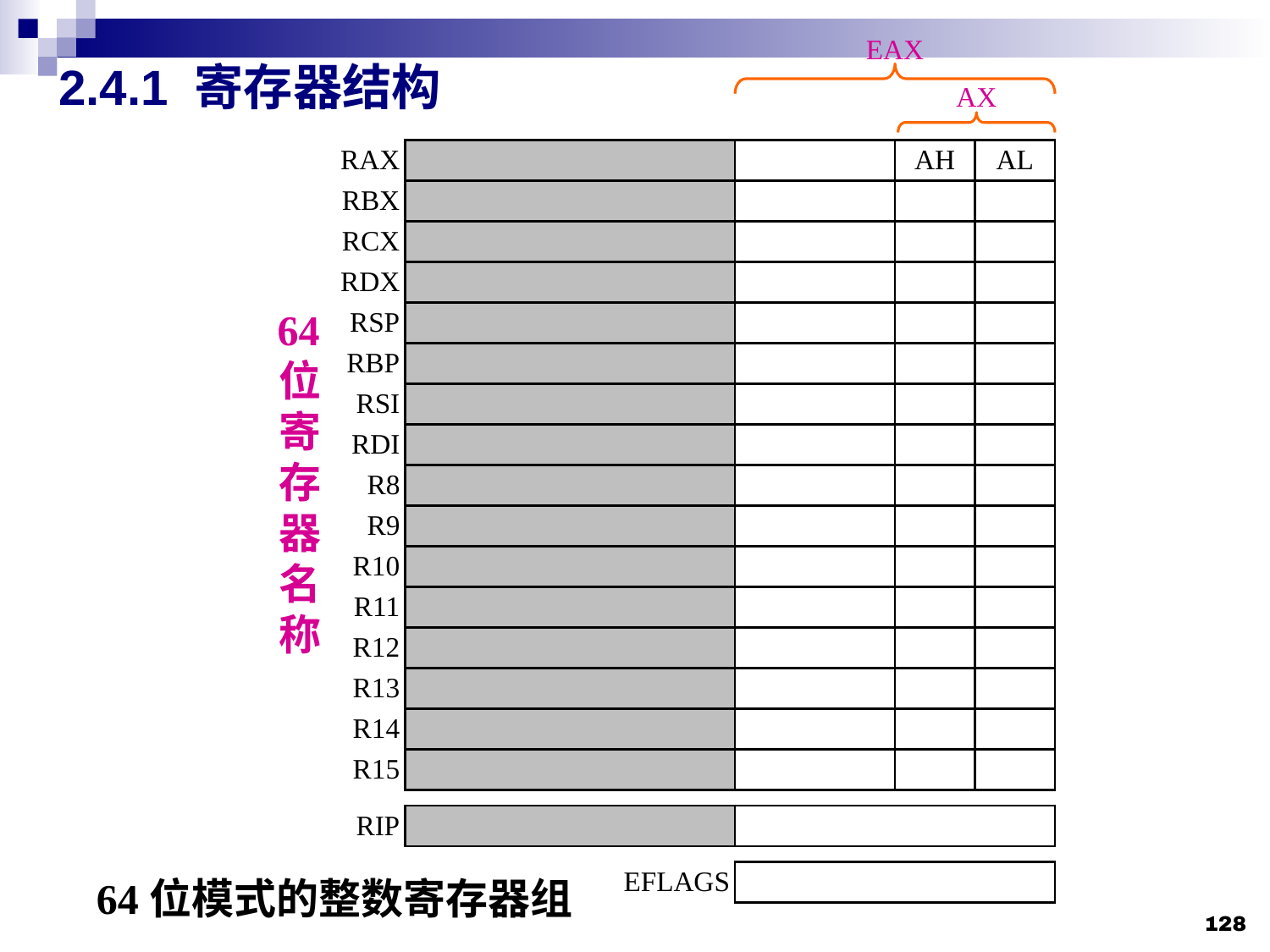

EAX

# 2.4.1 寄存器结构
AX
| RAX |  |  | AH | AL |
| --- | --- | --- | --- | --- |
| RBX |  |  |  |  |
| RCX |  |  |  |  |
| RDX |  |  |  |  |
| RSP |  |  |  |  |
| RBP |  |  |  |  |
| RSI |  |  |  |  |
| RDI |  |  |  |  |
| R8 |  |  |  |  |
| R9 |  |  |  |  |
| R10 |  |  |  |  |
| R11 |  |  |  |  |
| R12 |  |  |  |  |
| R13 |  |  |  |  |
| R14 |  |  |  |  |
| R15 |  |  |  |  |
|  |  |  |  |  |
| RIP |  |  |  |  |
|  |  |  |  |  |
| EFLAGS |  |  |  |  |
64位寄存器名称
64位模式的整数寄存器组
128